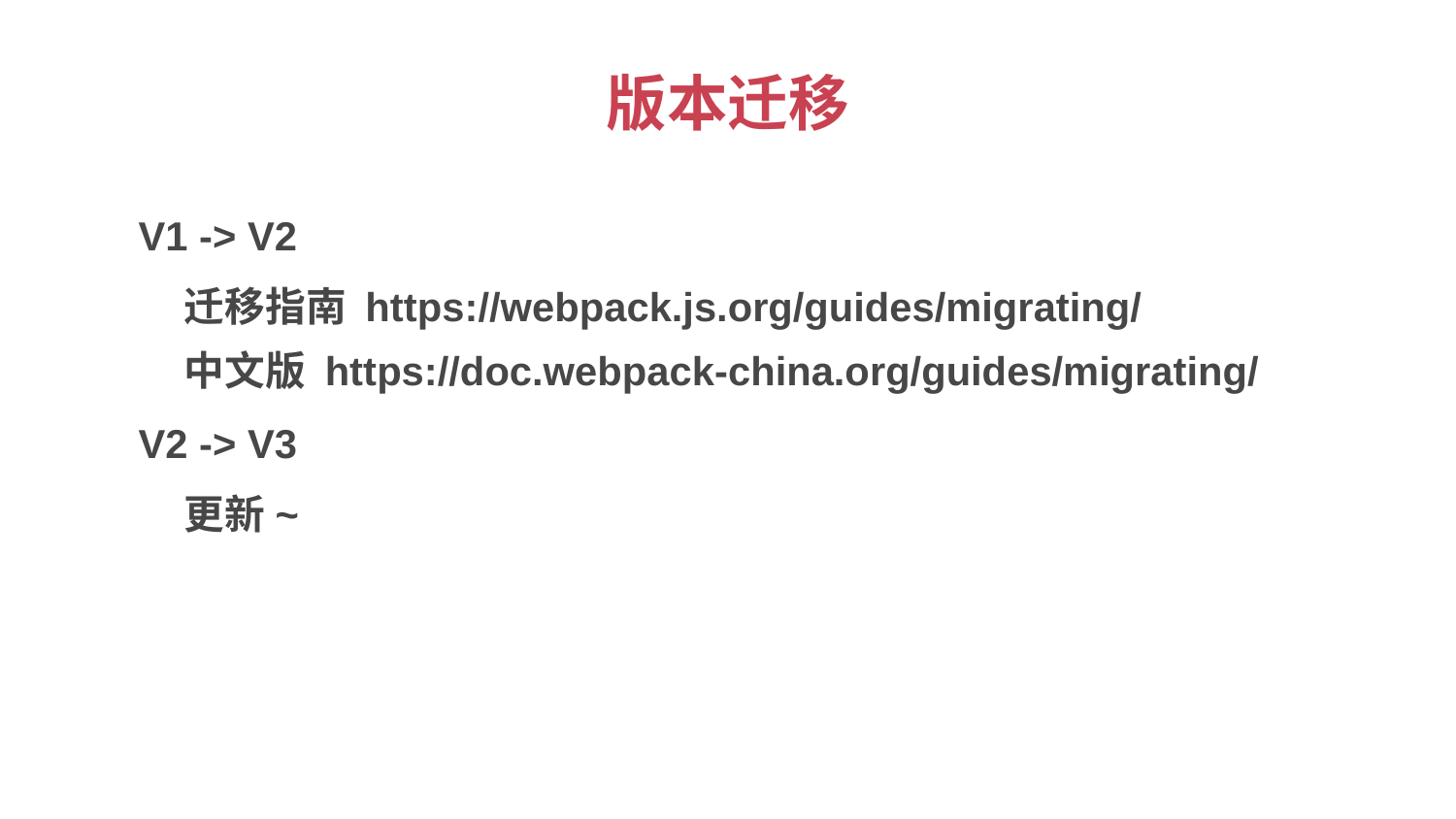

# 版本迁移
V1 -> V2
迁移指南 https://webpack.js.org/guides/migrating/
中文版 https://doc.webpack-china.org/guides/migrating/
V2 -> V3
更新~